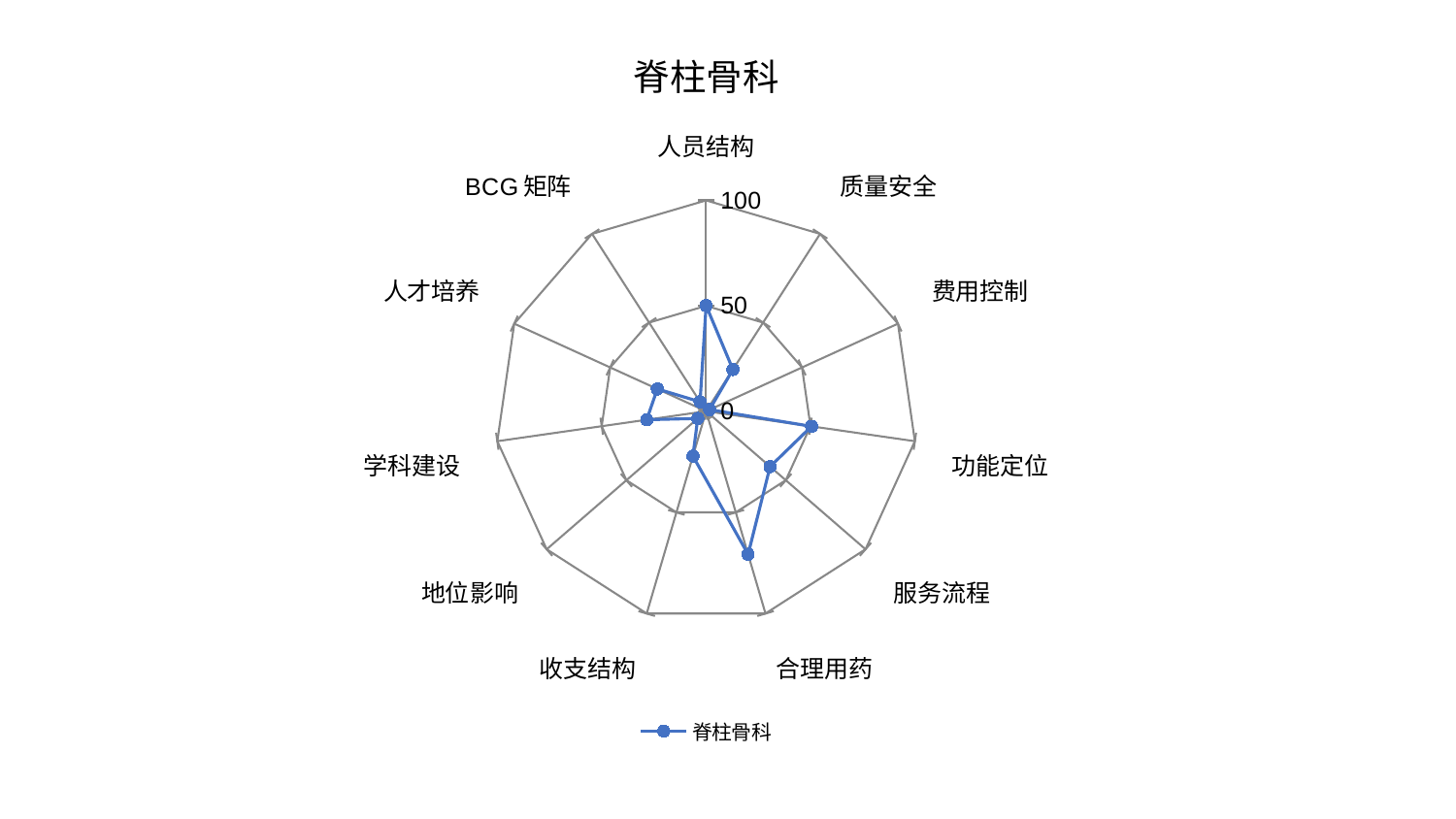

### Chart: 脊柱骨科

| Category | 脊柱骨科 |
|---|---|
| 人员结构 | 50.111102919718874 |
| 质量安全 | 23.533567693659826 |
| 费用控制 | 1.8023511301377337 |
| 功能定位 | 50.50903828679294 |
| 服务流程 | 40.148850308987804 |
| 合理用药 | 70.72140282635728 |
| 收支结构 | 22.19968363017675 |
| 地位影响 | 5.255332030702448 |
| 学科建设 | 28.444103993477707 |
| 人才培养 | 25.423577364627732 |
| BCG矩阵 | 5.295300942307701 |
149